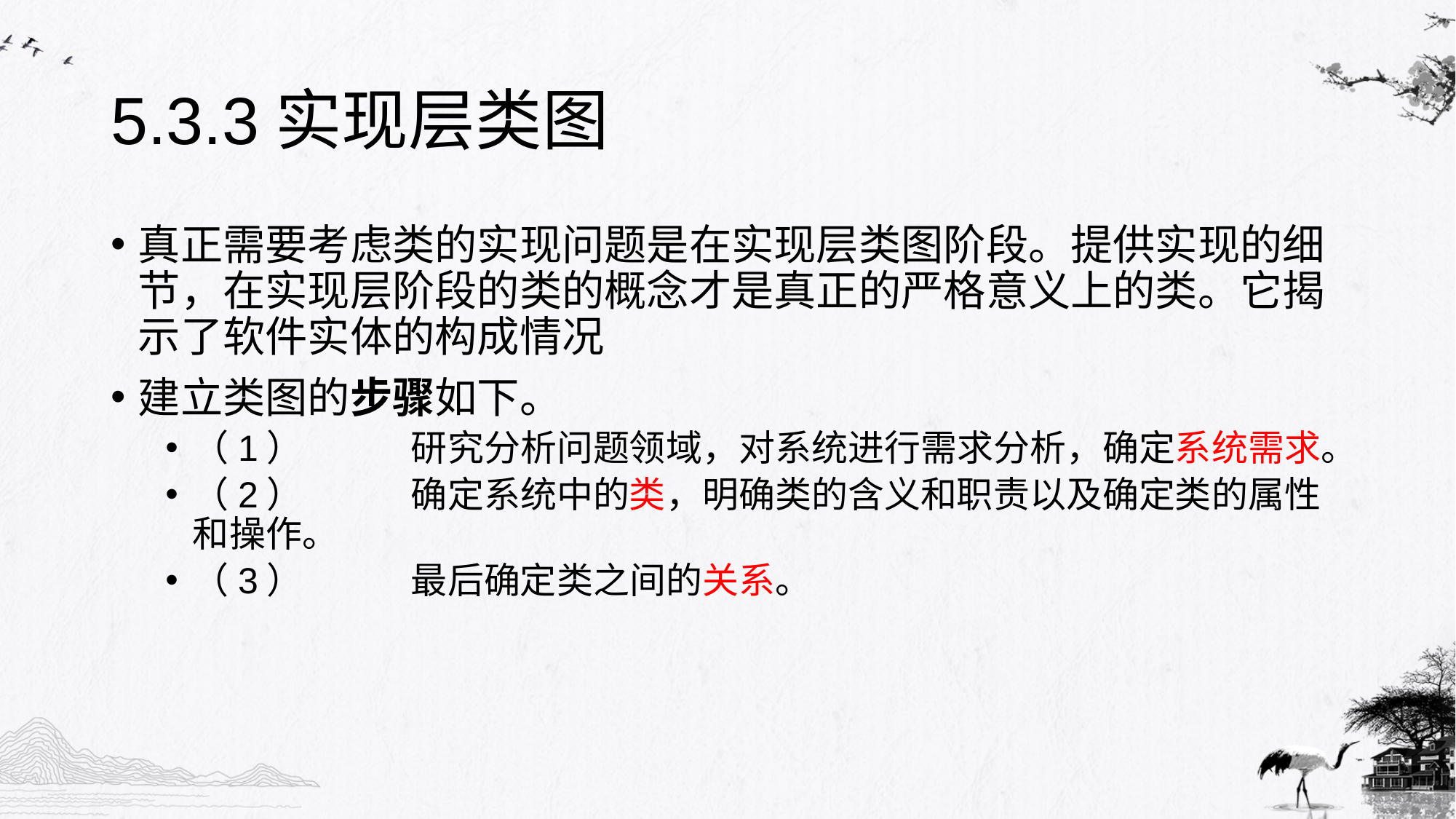

# 5.3.3实现层类图
真正需要考虑类的实现问题是在实现层类图阶段。提供实现的细节，在实现层阶段的类的概念才是真正的严格意义上的类。它揭示了软件实体的构成情况
建立类图的步骤如下。
（1）	研究分析问题领域，对系统进行需求分析，确定系统需求。
（2）	确定系统中的类，明确类的含义和职责以及确定类的属性和操作。
（3）	最后确定类之间的关系。